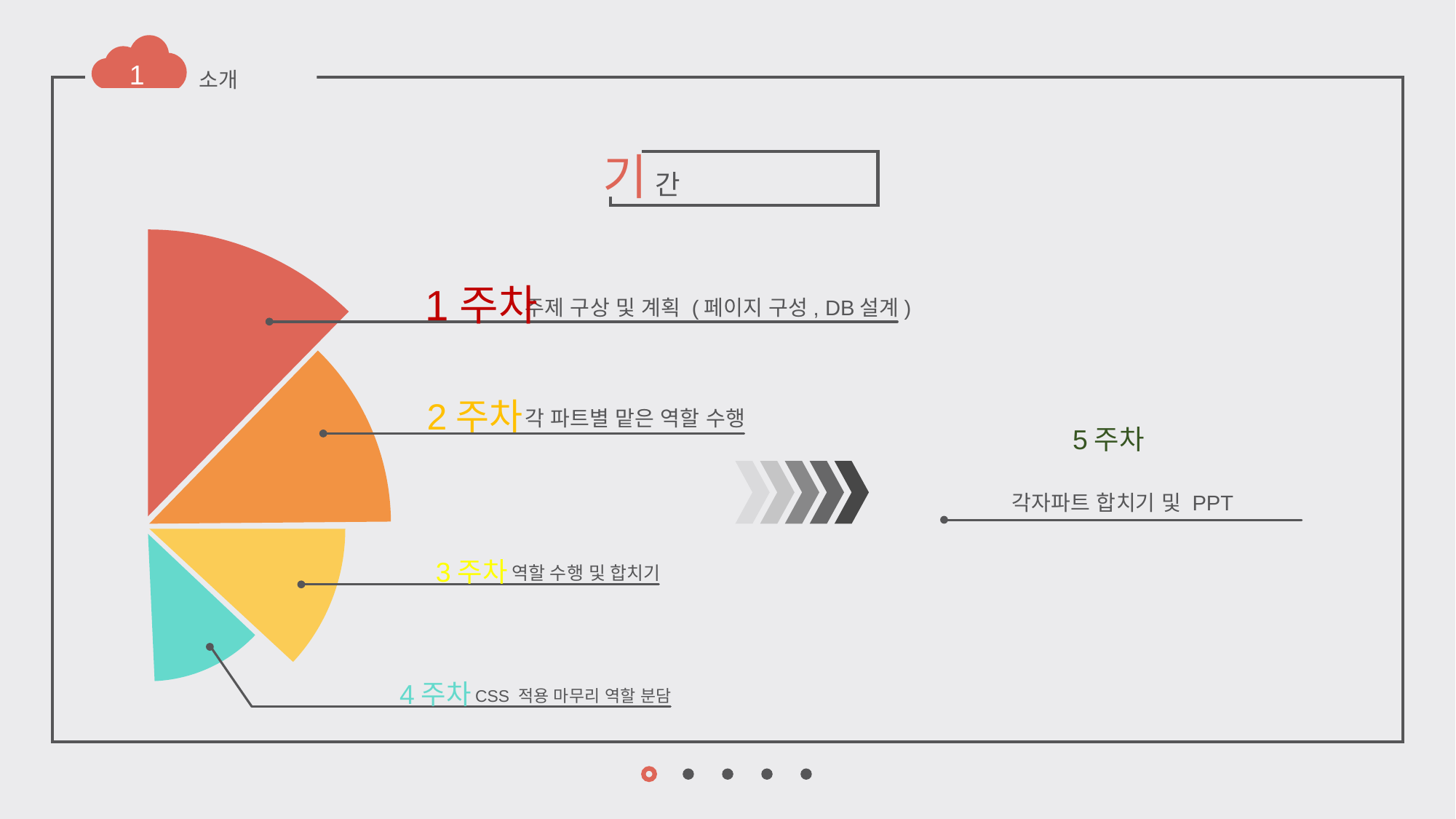

1
소개

기 간

1주차
주제 구상 및 계획 (페이지 구성, DB설계)

2주차
각 파트별 맡은 역할 수행
5주차

각자파트 합치기 및 PPT

3주차
역할 수행 및 합치기

4주차
CSS 적용 마무리 역할 분담